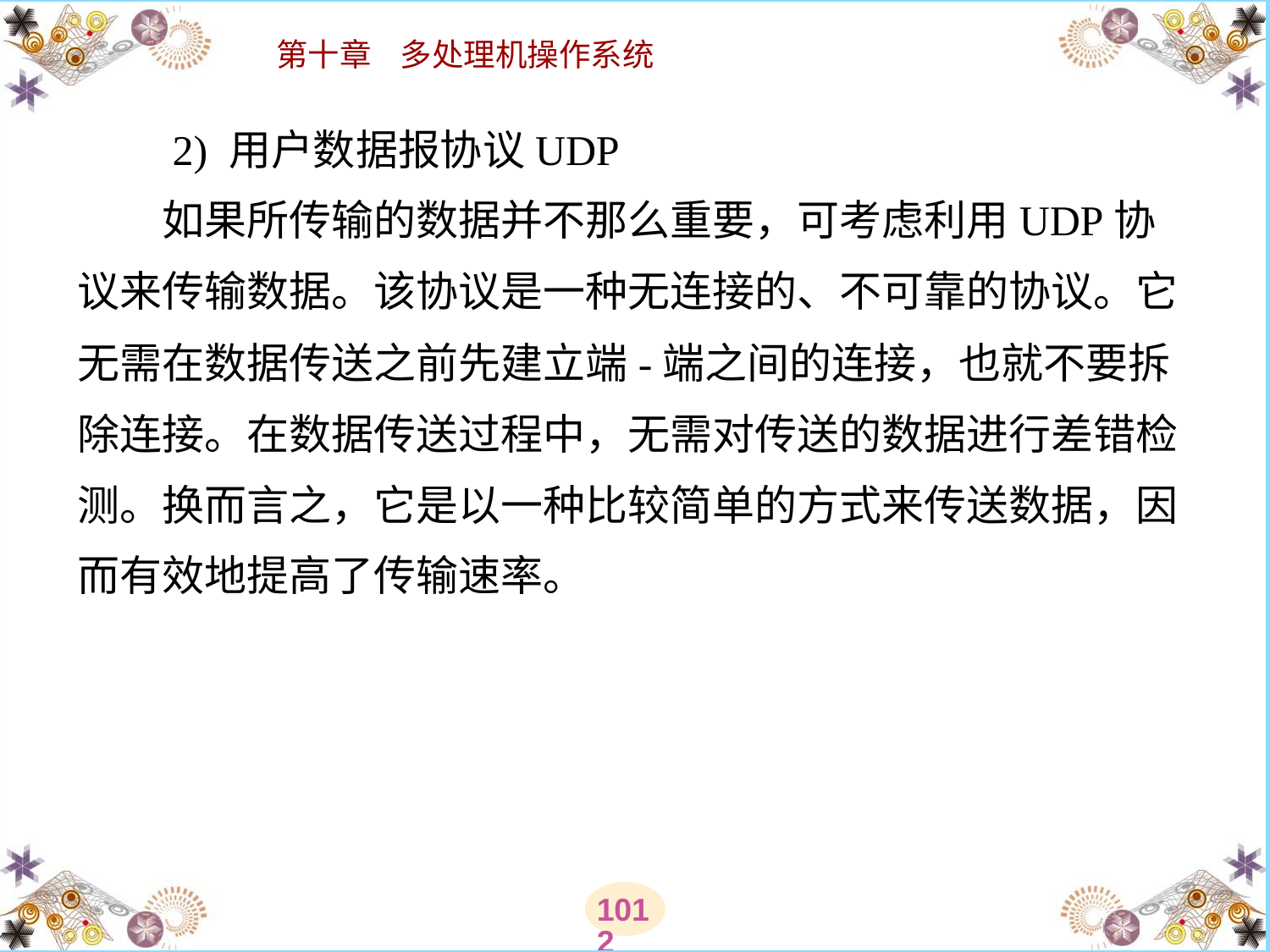

# 2) 用户数据报协议UDP 　　如果所传输的数据并不那么重要，可考虑利用UDP协议来传输数据。该协议是一种无连接的、不可靠的协议。它无需在数据传送之前先建立端-端之间的连接，也就不要拆除连接。在数据传送过程中，无需对传送的数据进行差错检测。换而言之，它是以一种比较简单的方式来传送数据，因而有效地提高了传输速率。